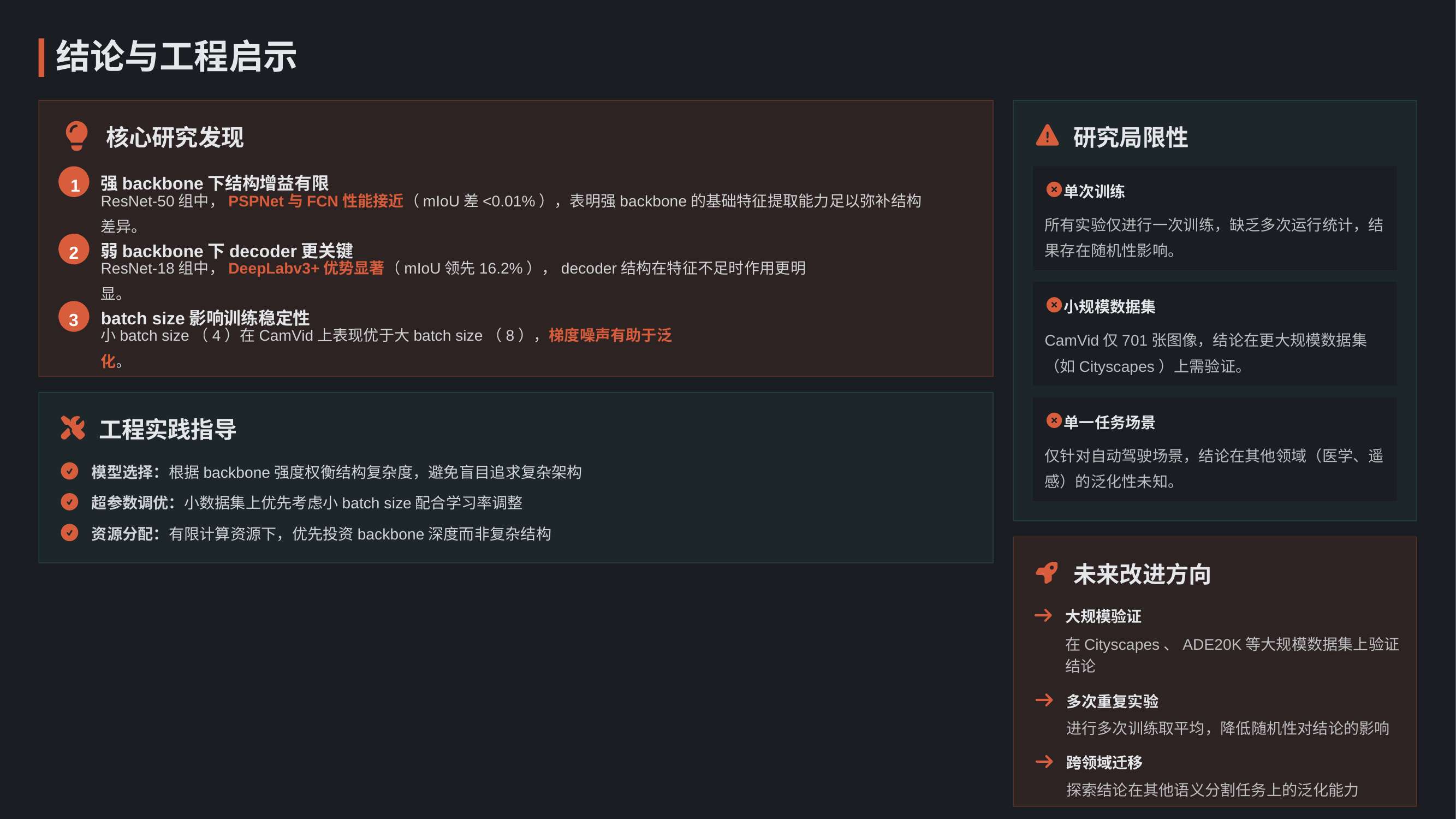

结论与工程启示

核心研究发现
研究局限性

强backbone下结构增益有限

1
单次训练

ResNet-50组中，PSPNet与FCN性能接近（mIoU差<0.01%），表明强backbone的基础特征提取能力足以弥补结构差异。
所有实验仅进行一次训练，缺乏多次运行统计，结果存在随机性影响。

弱backbone下decoder更关键
2
ResNet-18组中，DeepLabv3+优势显著（mIoU领先16.2%），decoder结构在特征不足时作用更明显。

小规模数据集

batch size影响训练稳定性
3
CamVid仅701张图像，结论在更大规模数据集（如Cityscapes）上需验证。
小batch size（4）在CamVid上表现优于大batch size（8），梯度噪声有助于泛化。

单一任务场景
工程实践指导

仅针对自动驾驶场景，结论在其他领域（医学、遥感）的泛化性未知。
模型选择：根据backbone强度权衡结构复杂度，避免盲目追求复杂架构

超参数调优：小数据集上优先考虑小batch size配合学习率调整

资源分配：有限计算资源下，优先投资backbone深度而非复杂结构

未来改进方向

大规模验证

在Cityscapes、ADE20K等大规模数据集上验证结论
多次重复实验

进行多次训练取平均，降低随机性对结论的影响
跨领域迁移

探索结论在其他语义分割任务上的泛化能力